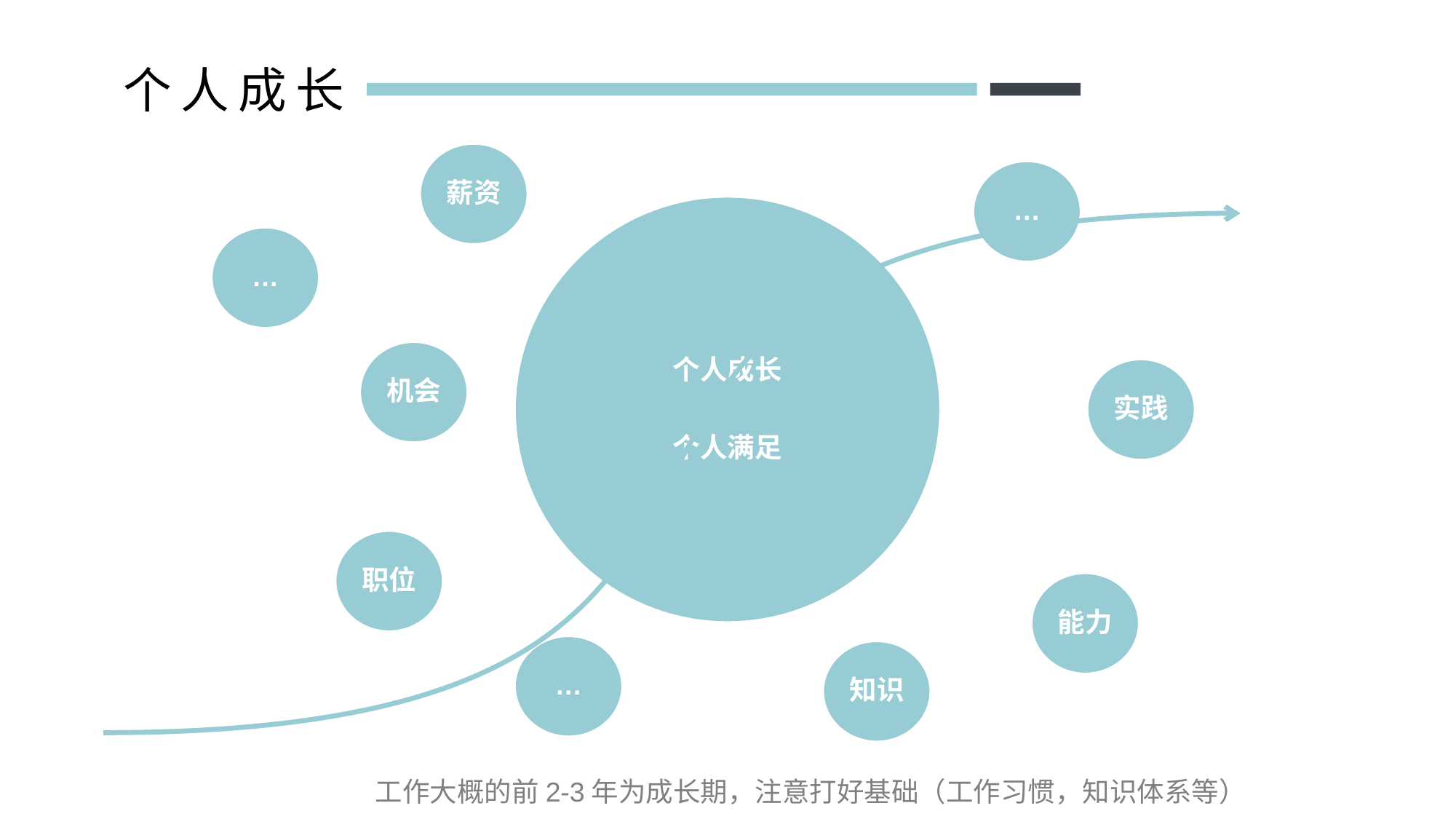

个人成长

薪资
…
个人成长

个人满足
…
机会
实践
职位
能力
…
知识
工作大概的前2-3年为成长期，注意打好基础（工作习惯，知识体系等）